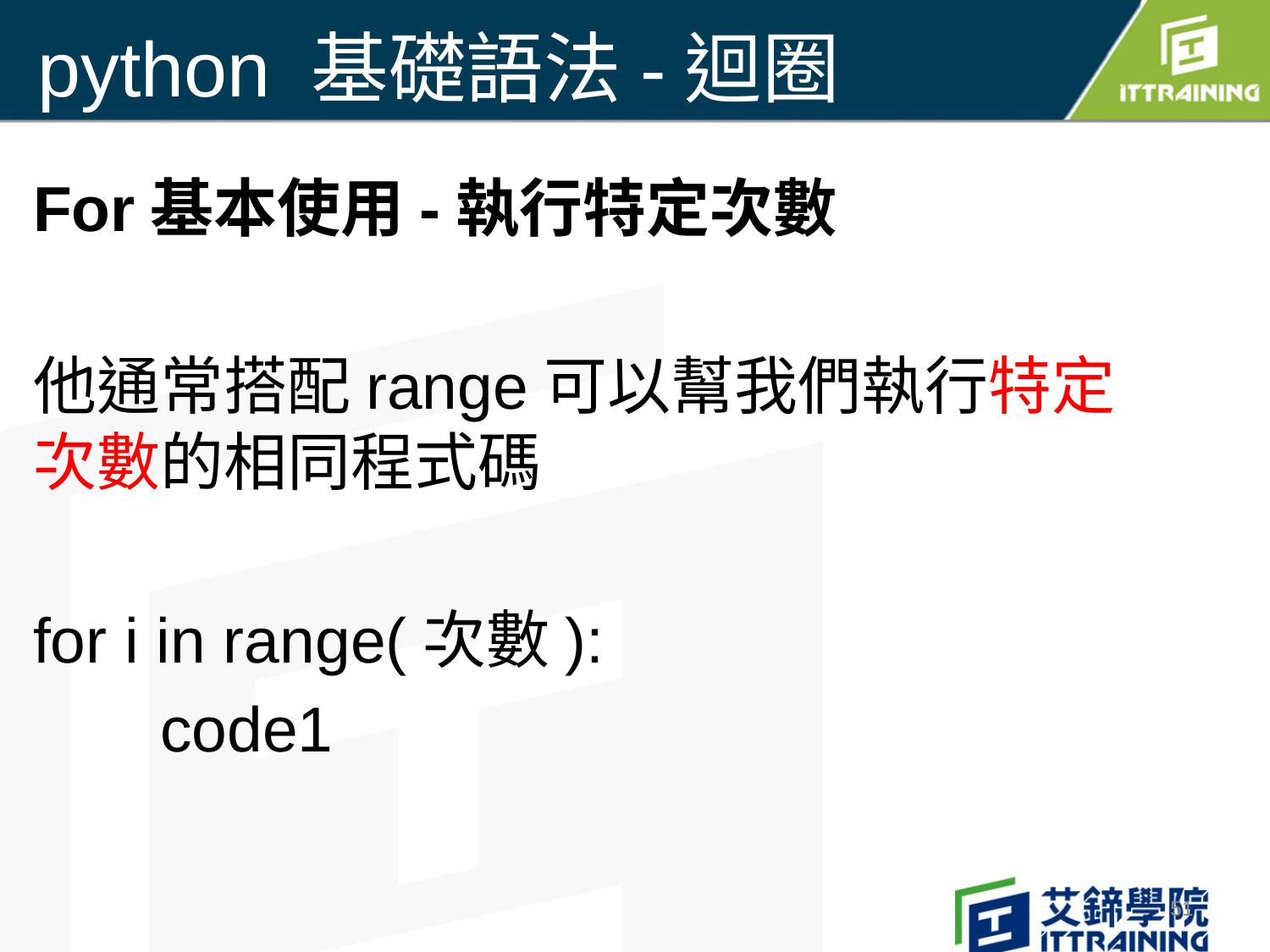

# python 基礎語法-迴圈
For基本使用-執行特定次數

他通常搭配range可以幫我們執行特定次數的相同程式碼

for i in range(次數):
	code1

51